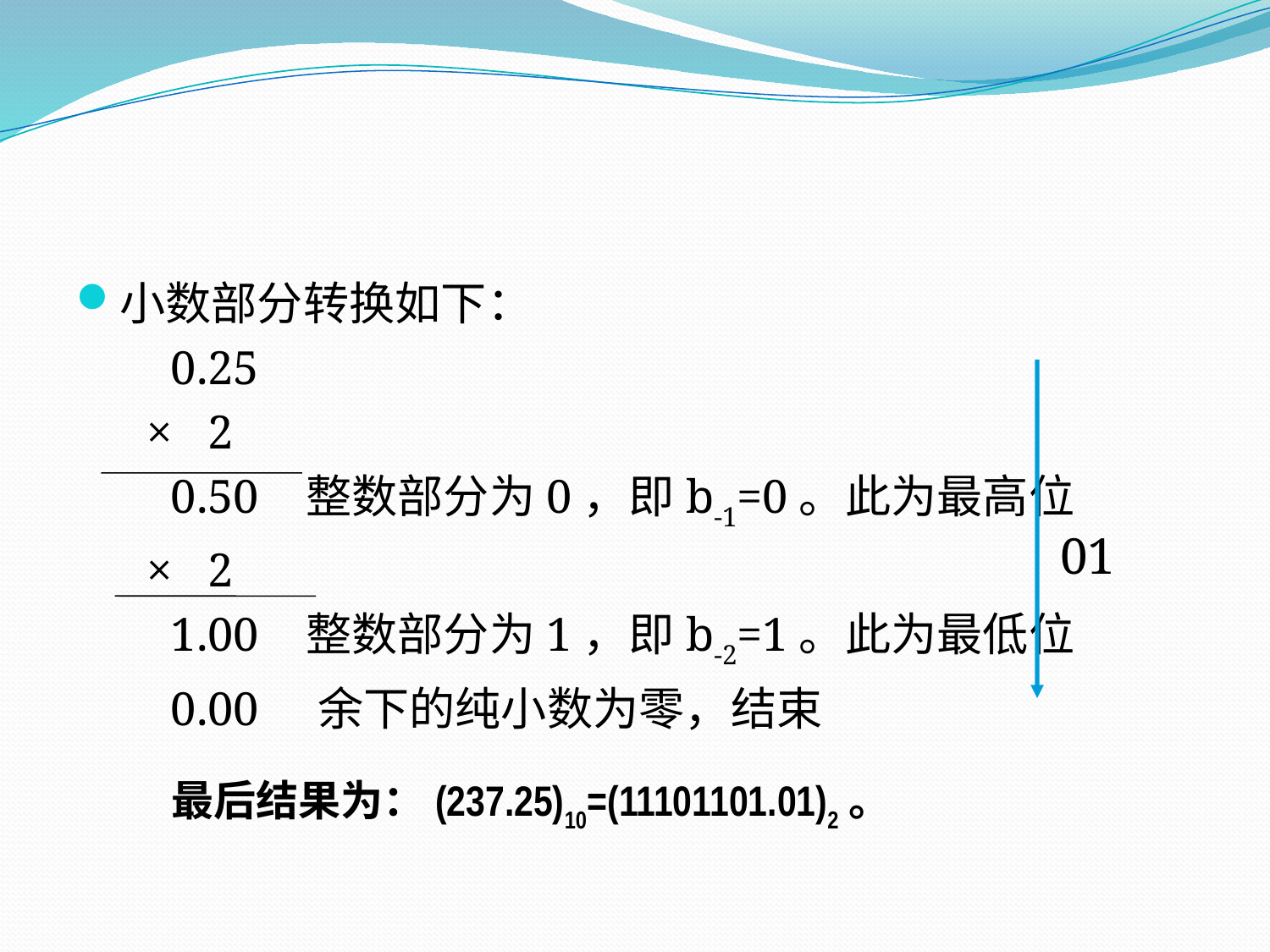

小数部分转换如下：
        0.25
      ×   2
        0.50   整数部分为0，即b-1=0。此为最高位
      ×   2
        1.00   整数部分为1，即b-2=1。此为最低位
        0.00    余下的纯小数为零，结束

01

最后结果为：(237.25)10=(11101101.01)2。